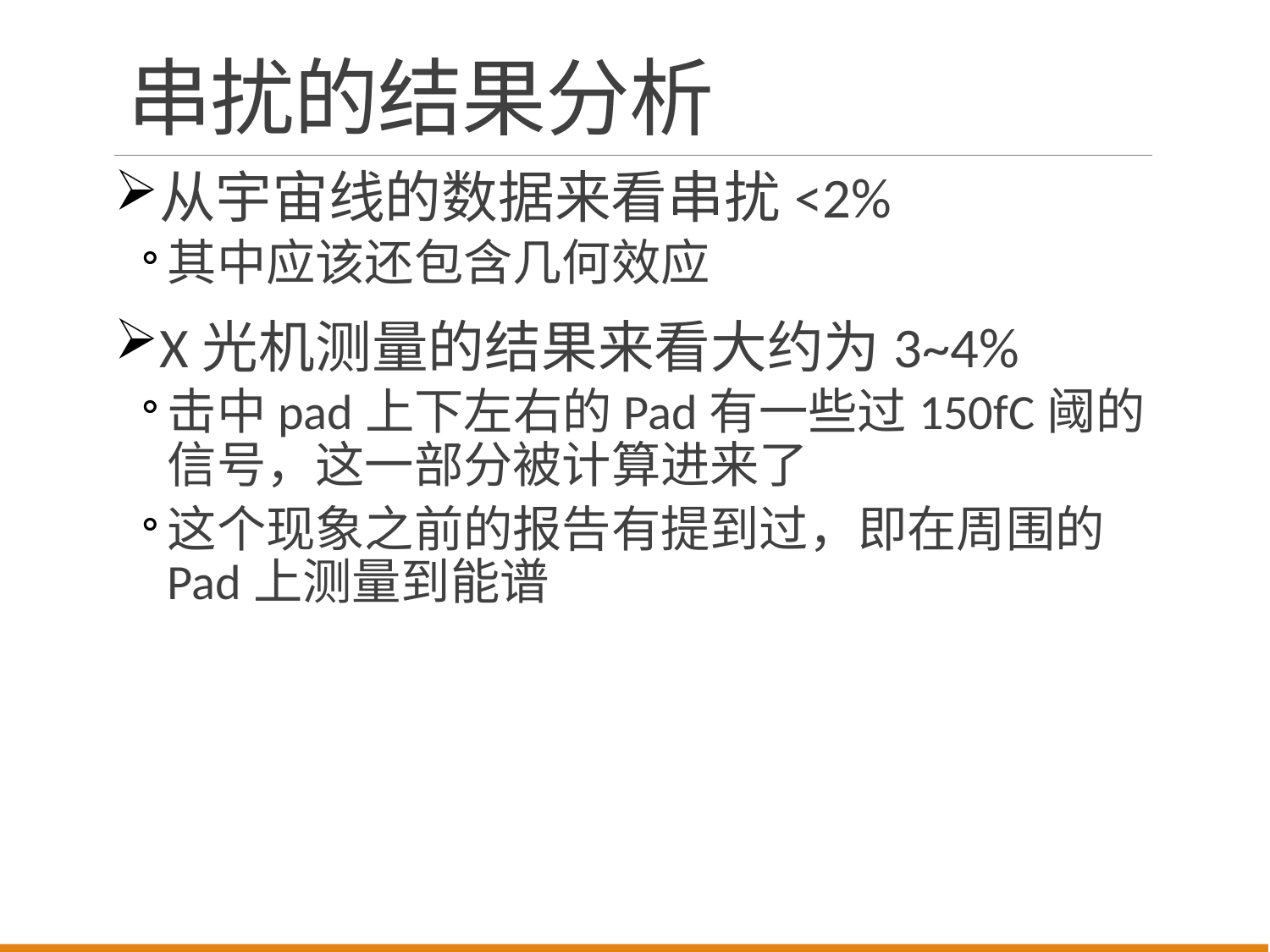

# 串扰的结果分析
从宇宙线的数据来看串扰<2%
其中应该还包含几何效应
X光机测量的结果来看大约为3~4%
击中pad上下左右的Pad有一些过150fC阈的信号，这一部分被计算进来了
这个现象之前的报告有提到过，即在周围的Pad上测量到能谱